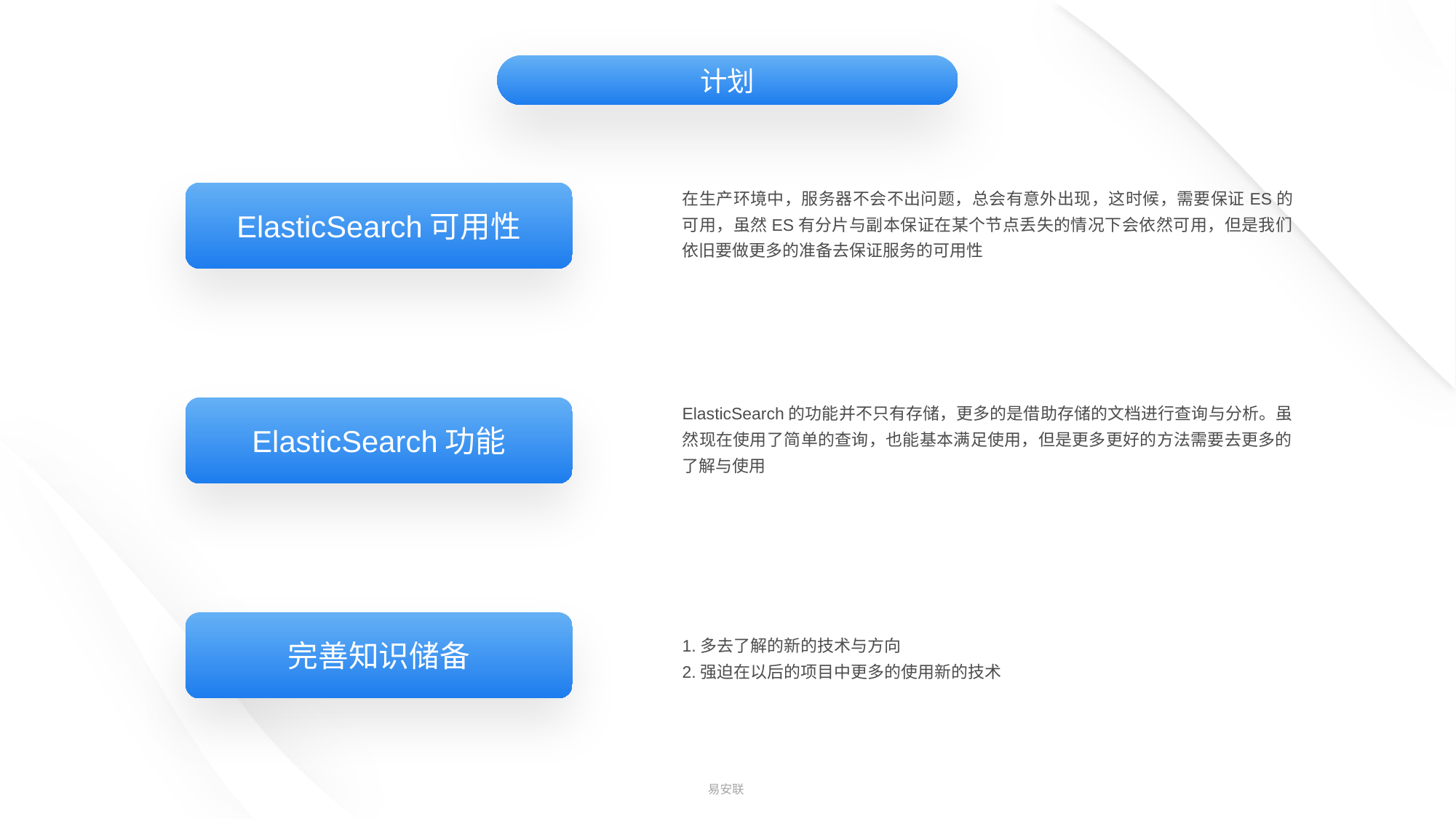

计划
ElasticSearch可用性
在生产环境中，服务器不会不出问题，总会有意外出现，这时候，需要保证ES的可用，虽然ES有分片与副本保证在某个节点丢失的情况下会依然可用，但是我们依旧要做更多的准备去保证服务的可用性
ElasticSearch功能
ElasticSearch的功能并不只有存储，更多的是借助存储的文档进行查询与分析。虽然现在使用了简单的查询，也能基本满足使用，但是更多更好的方法需要去更多的了解与使用
完善知识储备
1.多去了解的新的技术与方向
2.强迫在以后的项目中更多的使用新的技术